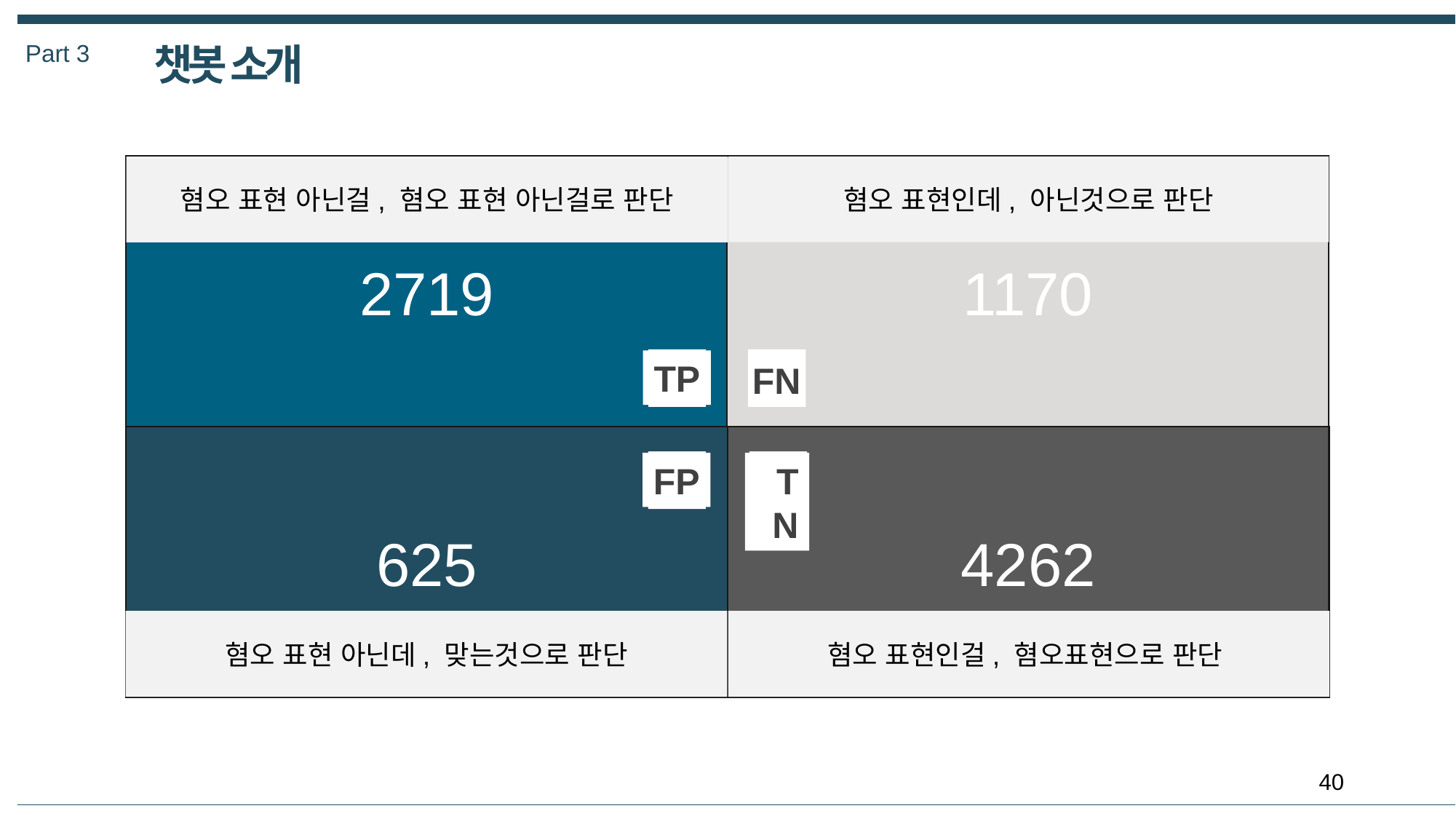

Part 3
챗봇 소개
2719
1170
혐오 표현인데, 아닌것으로 판단
혐오 표현 아닌걸, 혐오 표현 아닌걸로 판단

TP
FN
625
4262

TN
FP
혐오 표현인걸, 혐오표현으로 판단
혐오 표현 아닌데, 맞는것으로 판단
40